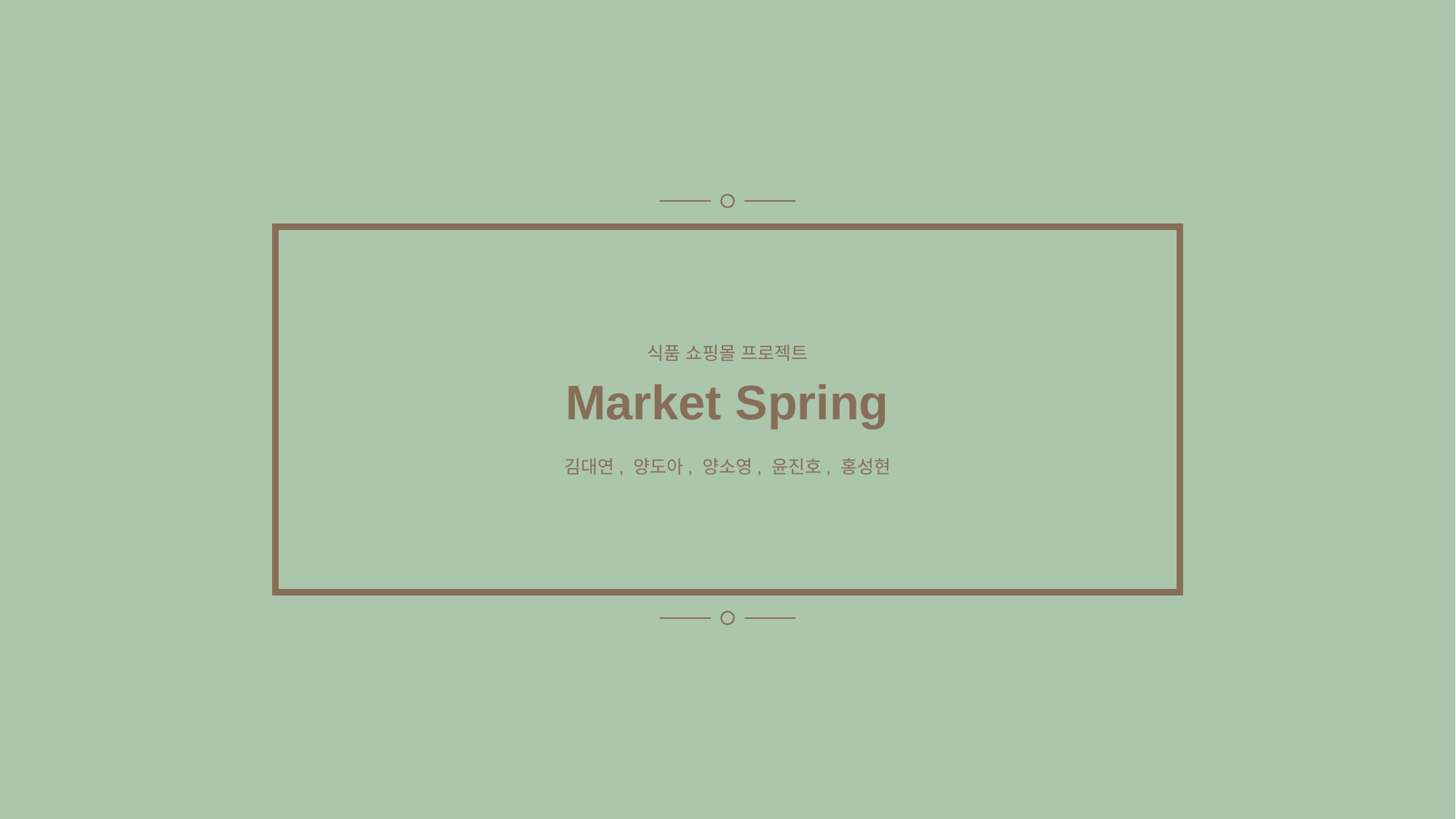

식품 쇼핑몰 프로젝트
Market Spring
김대연, 양도아, 양소영, 윤진호, 홍성현